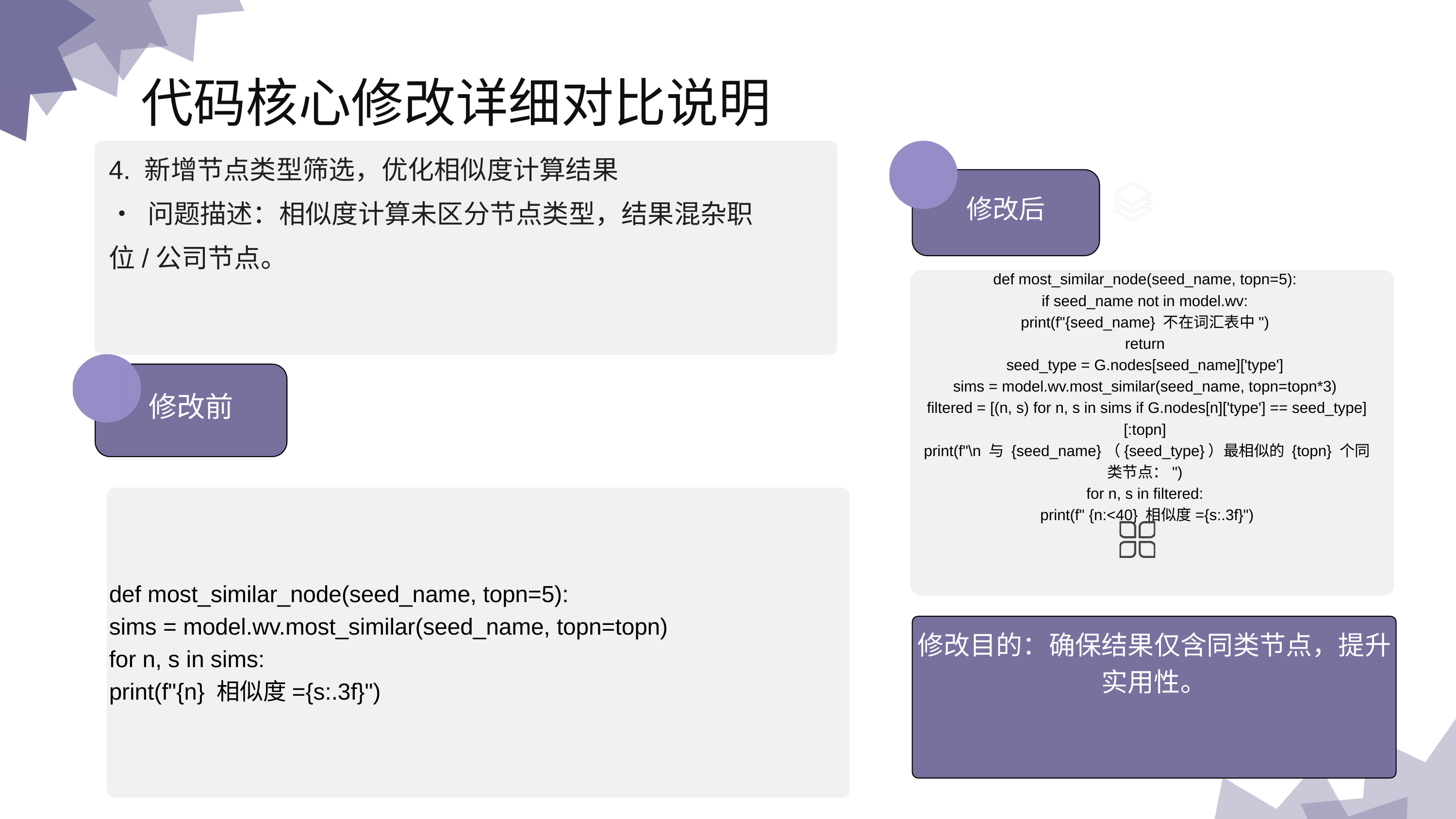

代码核⼼修改详细对⽐说明

4. 新增节点类型筛选，优化相似度计算结果
• 问题描述：相似度计算未区分节点类型，结果混杂职位/公司节点。

修改后

def most_similar_node(seed_name, topn=5):
if seed_name not in model.wv:
print(f"{seed_name} 不在词汇表中")
return
seed_type = G.nodes[seed_name]['type']
sims = model.wv.most_similar(seed_name, topn=topn*3)
filtered = [(n, s) for n, s in sims if G.nodes[n]['type'] == seed_type][:topn]
print(f"\n 与 {seed_name}（{seed_type}）最相似的 {topn} 个同类节点：")
for n, s in filtered:
print(f" {n:<40} 相似度={s:.3f}")

修改前

def most_similar_node(seed_name, topn=5):
sims = model.wv.most_similar(seed_name, topn=topn)
for n, s in sims:
print(f"{n} 相似度={s:.3f}")

演示文稿是一种实用的工具，可以是演示，演讲，报告等。大部分时间，它们都是在为观众服务。

修改⽬的：确保结果仅含同类节点，提升实⽤性。